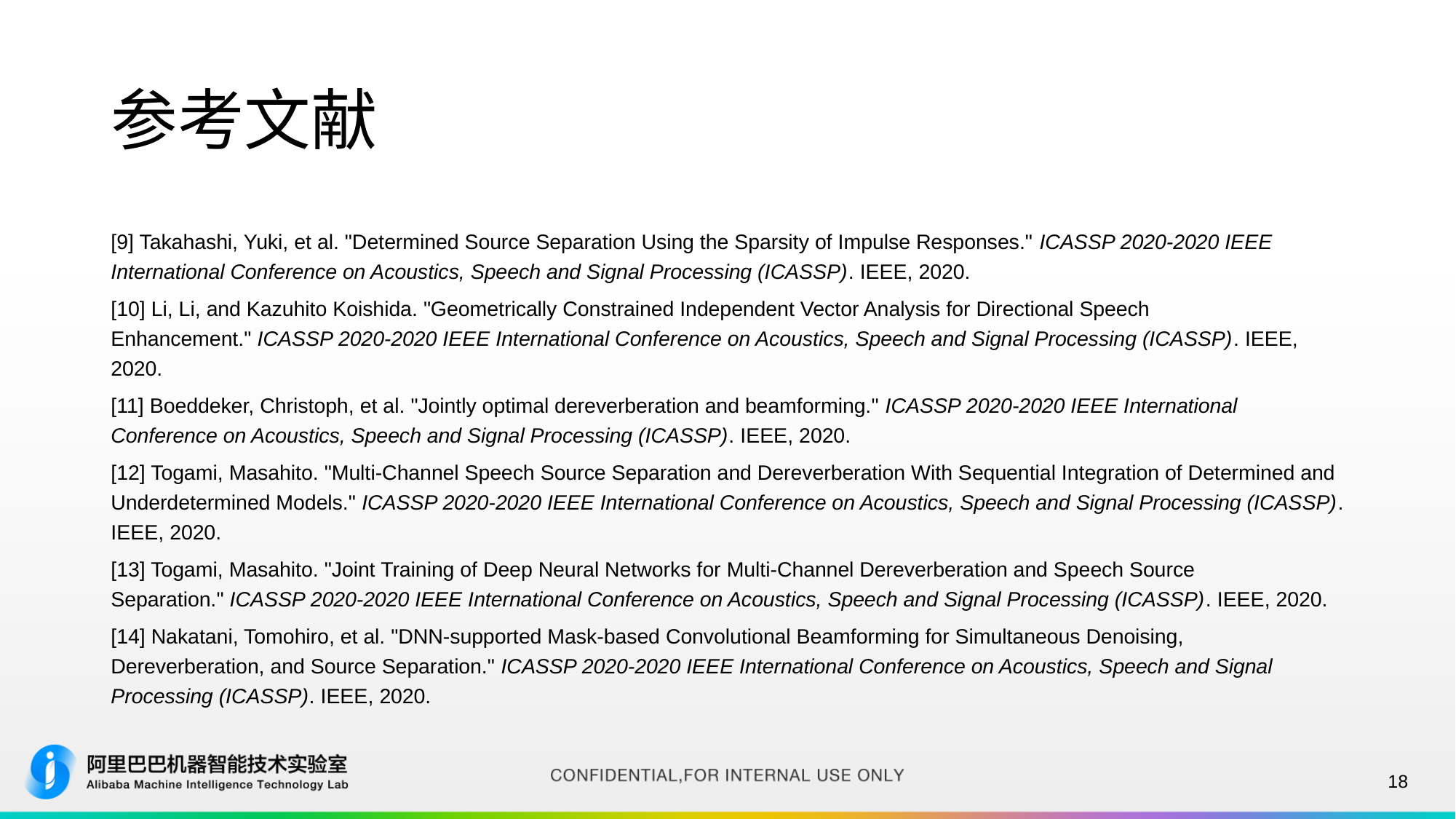

# 参考文献
[9] Takahashi, Yuki, et al. "Determined Source Separation Using the Sparsity of Impulse Responses." ICASSP 2020-2020 IEEE International Conference on Acoustics, Speech and Signal Processing (ICASSP). IEEE, 2020.
[10] Li, Li, and Kazuhito Koishida. "Geometrically Constrained Independent Vector Analysis for Directional Speech Enhancement." ICASSP 2020-2020 IEEE International Conference on Acoustics, Speech and Signal Processing (ICASSP). IEEE, 2020.
[11] Boeddeker, Christoph, et al. "Jointly optimal dereverberation and beamforming." ICASSP 2020-2020 IEEE International Conference on Acoustics, Speech and Signal Processing (ICASSP). IEEE, 2020.
[12] Togami, Masahito. "Multi-Channel Speech Source Separation and Dereverberation With Sequential Integration of Determined and Underdetermined Models." ICASSP 2020-2020 IEEE International Conference on Acoustics, Speech and Signal Processing (ICASSP). IEEE, 2020.
[13] Togami, Masahito. "Joint Training of Deep Neural Networks for Multi-Channel Dereverberation and Speech Source Separation." ICASSP 2020-2020 IEEE International Conference on Acoustics, Speech and Signal Processing (ICASSP). IEEE, 2020.
[14] Nakatani, Tomohiro, et al. "DNN-supported Mask-based Convolutional Beamforming for Simultaneous Denoising, Dereverberation, and Source Separation." ICASSP 2020-2020 IEEE International Conference on Acoustics, Speech and Signal Processing (ICASSP). IEEE, 2020.

18